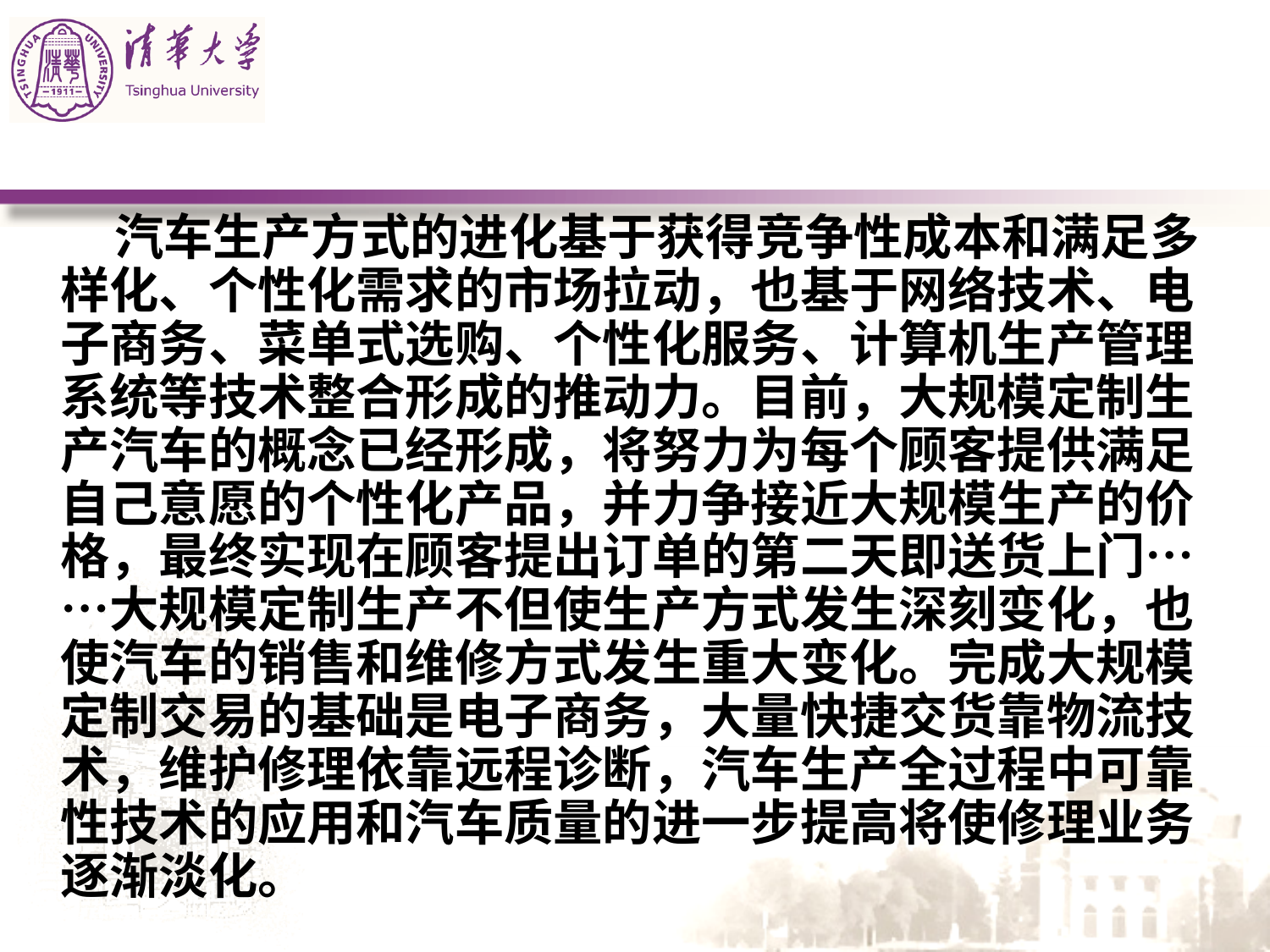

#
        汽车生产方式的进化基于获得竞争性成本和满足多样化、个性化需求的市场拉动，也基于网络技术、电子商务、菜单式选购、个性化服务、计算机生产管理系统等技术整合形成的推动力。目前，大规模定制生产汽车的概念已经形成，将努力为每个顾客提供满足自己意愿的个性化产品，并力争接近大规模生产的价格，最终实现在顾客提出订单的第二天即送货上门……大规模定制生产不但使生产方式发生深刻变化，也使汽车的销售和维修方式发生重大变化。完成大规模定制交易的基础是电子商务，大量快捷交货靠物流技术，维护修理依靠远程诊断，汽车生产全过程中可靠性技术的应用和汽车质量的进一步提高将使修理业务逐渐淡化。